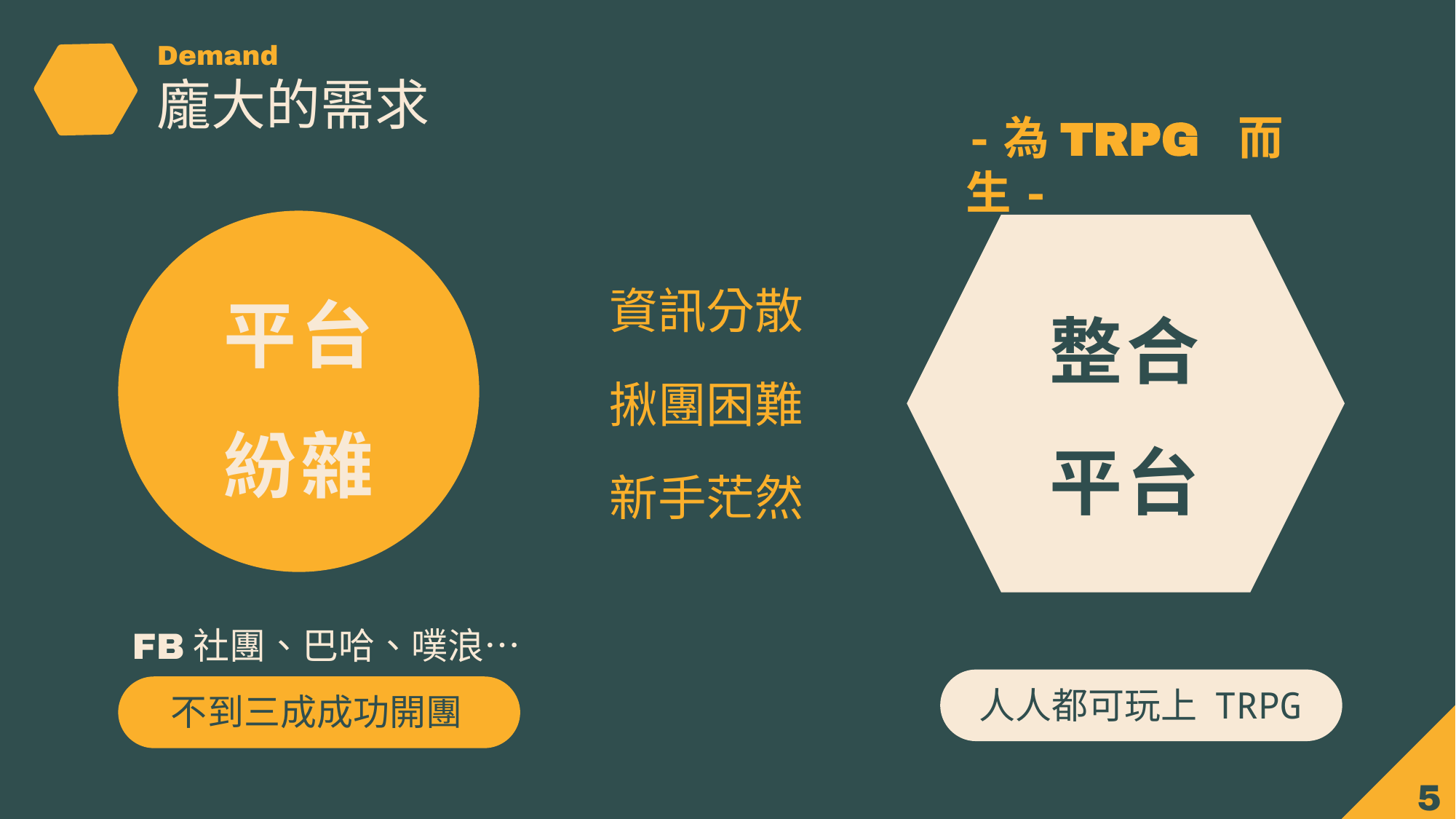

Demand

龐大的需求
-為TRPG 而生-

整合
平台
資訊分散
平台
紛雜
揪團困難
新手茫然
FB社團、巴哈、噗浪…

人人都可玩上 TRPG
不到三成成功開團

5